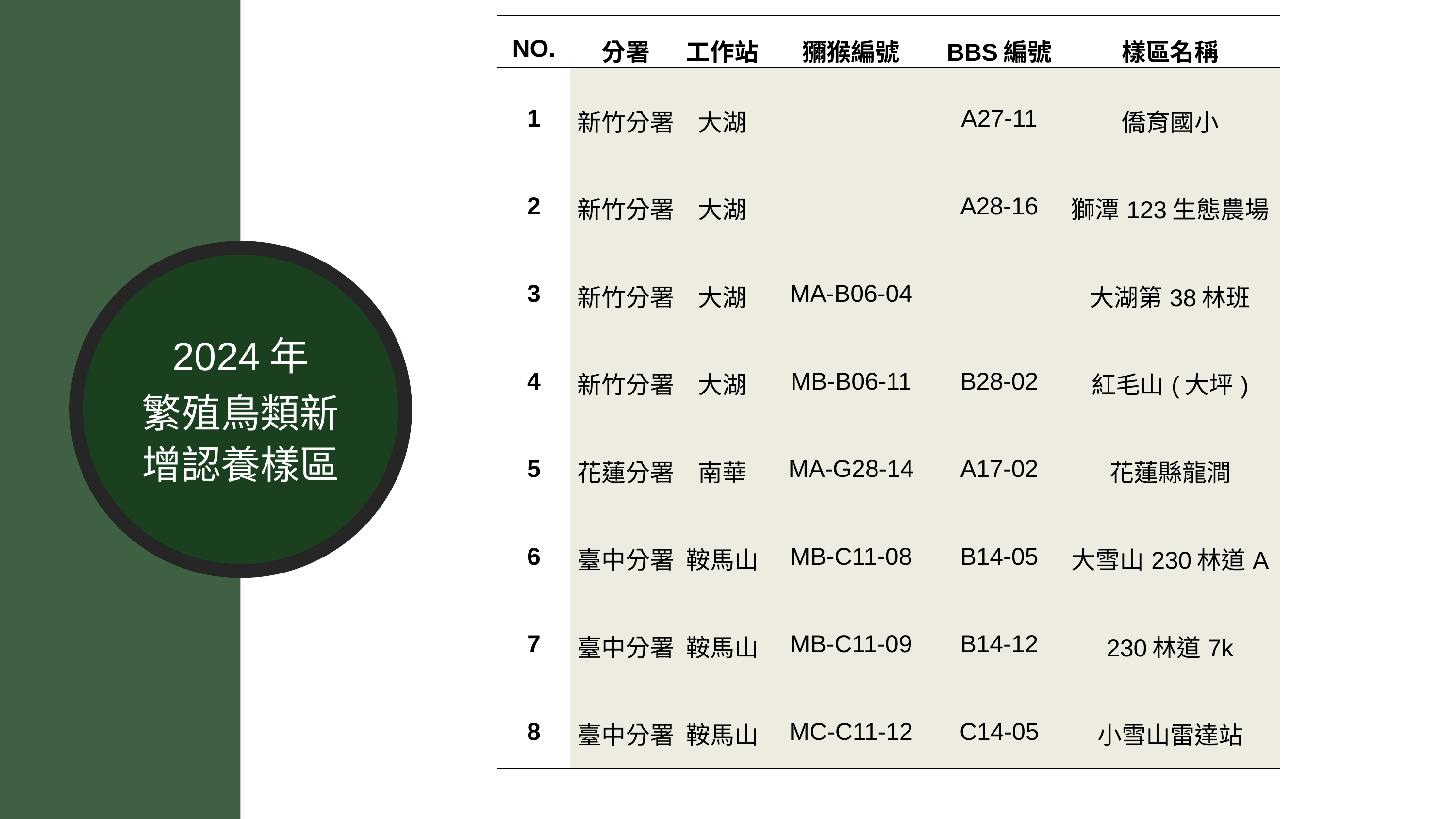

| NO. | 分署 | 工作站 | 獼猴編號 | BBS編號 | 樣區名稱 |
| --- | --- | --- | --- | --- | --- |
| 1 | 新竹分署 | 大湖 |  | A27-11 | 僑育國小 |
| 2 | 新竹分署 | 大湖 |  | A28-16 | 獅潭123生態農場 |
| 3 | 新竹分署 | 大湖 | MA-B06-04 |  | 大湖第38林班 |
| 4 | 新竹分署 | 大湖 | MB-B06-11 | B28-02 | 紅毛山(大坪) |
| 5 | 花蓮分署 | 南華 | MA-G28-14 | A17-02 | 花蓮縣龍澗 |
| 6 | 臺中分署 | 鞍馬山 | MB-C11-08 | B14-05 | 大雪山230林道A |
| 7 | 臺中分署 | 鞍馬山 | MB-C11-09 | B14-12 | 230林道7k |
| 8 | 臺中分署 | 鞍馬山 | MC-C11-12 | C14-05 | 小雪山雷達站 |
2024年
繁殖鳥類新增認養樣區